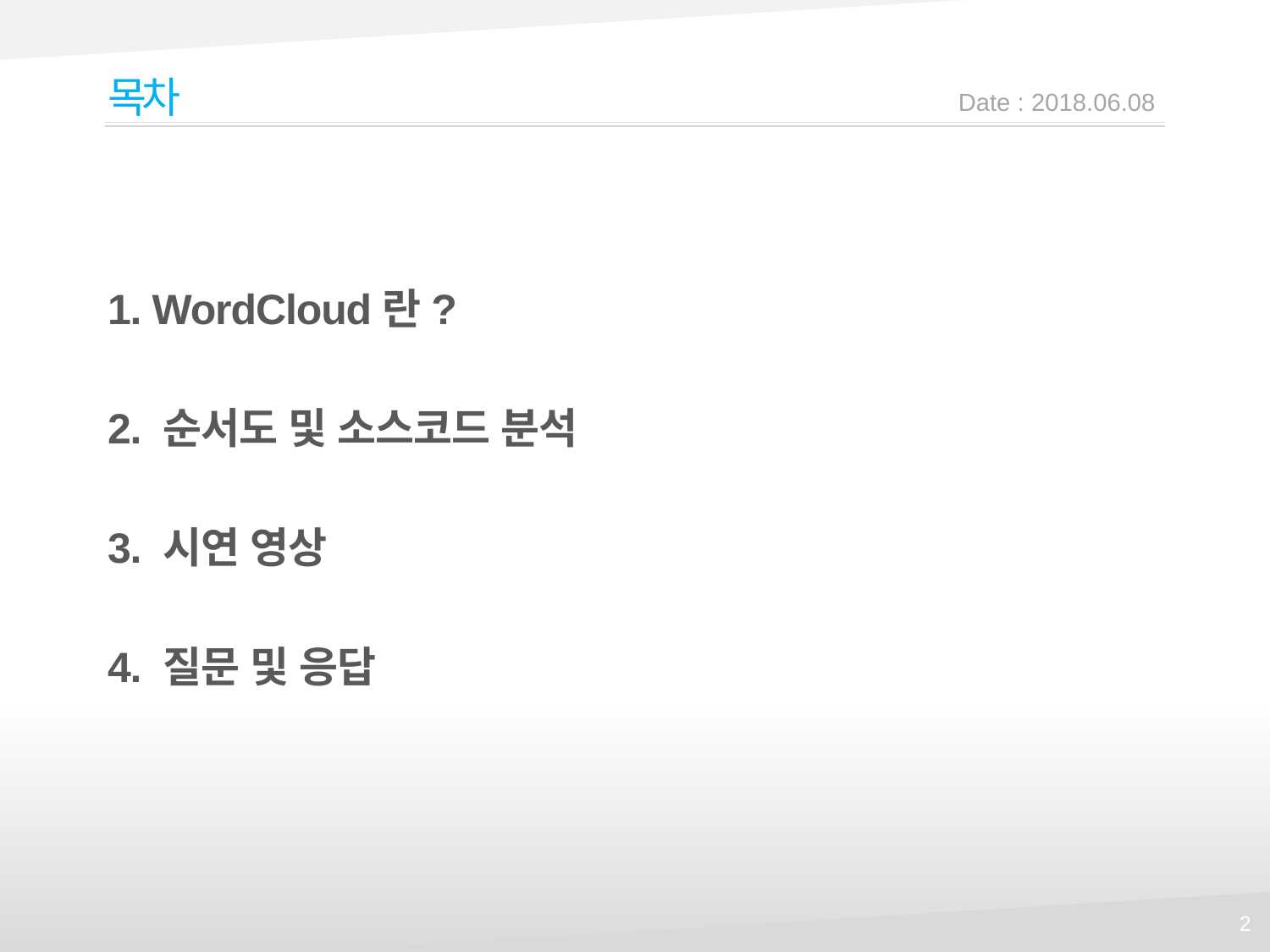

Date : 2018.06.08
목차
1. WordCloud란?

2. 순서도 및 소스코드 분석

3. 시연 영상

4. 질문 및 응답
2